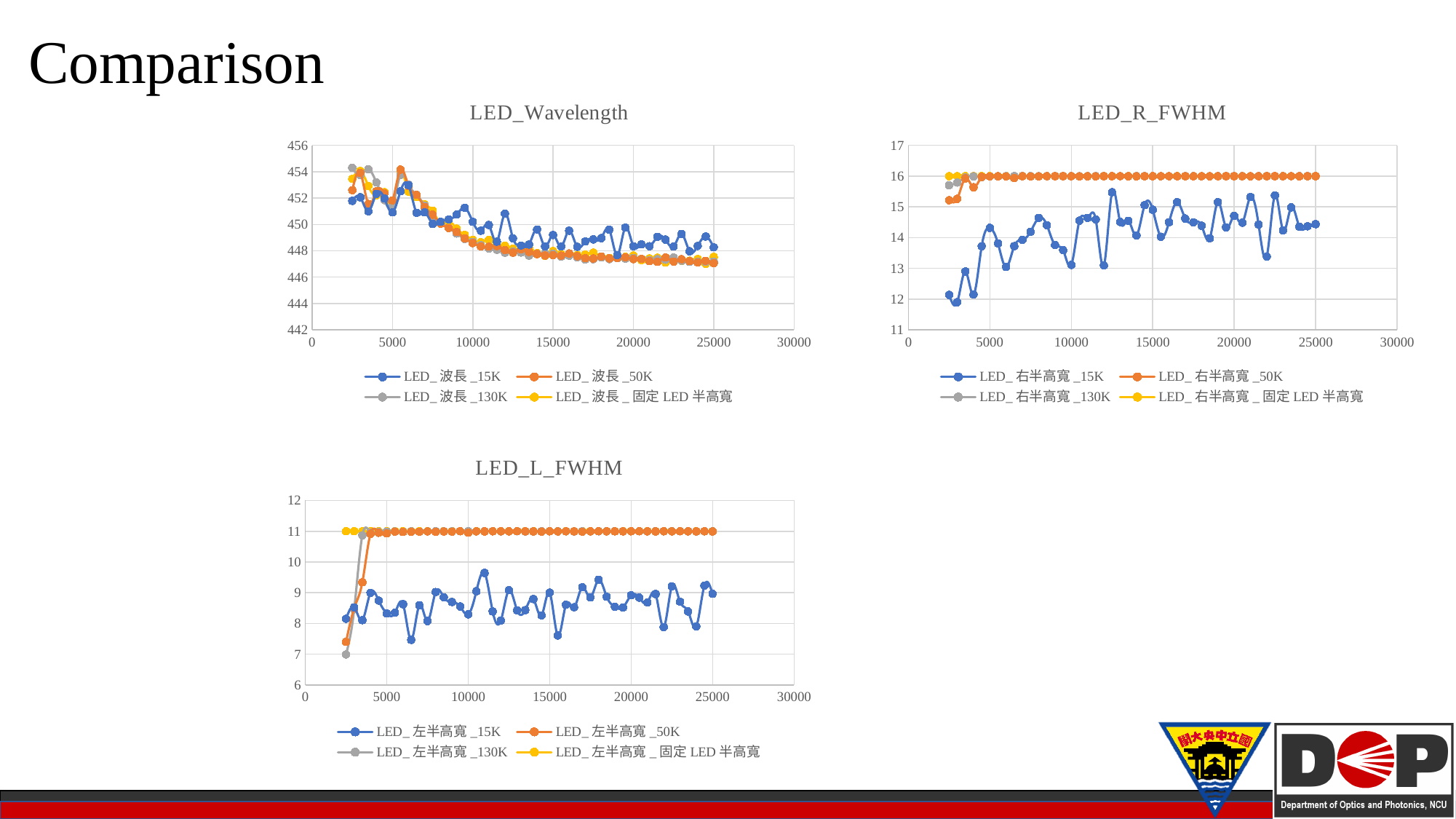

Comparison

### Chart: LED_Wavelength

| Category | LED_波長_15K | LED_波長_50K | LED_波長_130K | LED_波長_固定LED半高寬 |
|---|---|---|---|---|

### Chart: LED_R_FWHM

| Category | LED_右半高寬_15K | LED_右半高寬_50K | LED_右半高寬_130K | LED_右半高寬_固定LED半高寬 |
|---|---|---|---|---|

### Chart: LED_L_FWHM

| Category | LED_左半高寬_15K | LED_左半高寬_50K | LED_左半高寬_130K | LED_左半高寬_固定LED半高寬 |
|---|---|---|---|---|